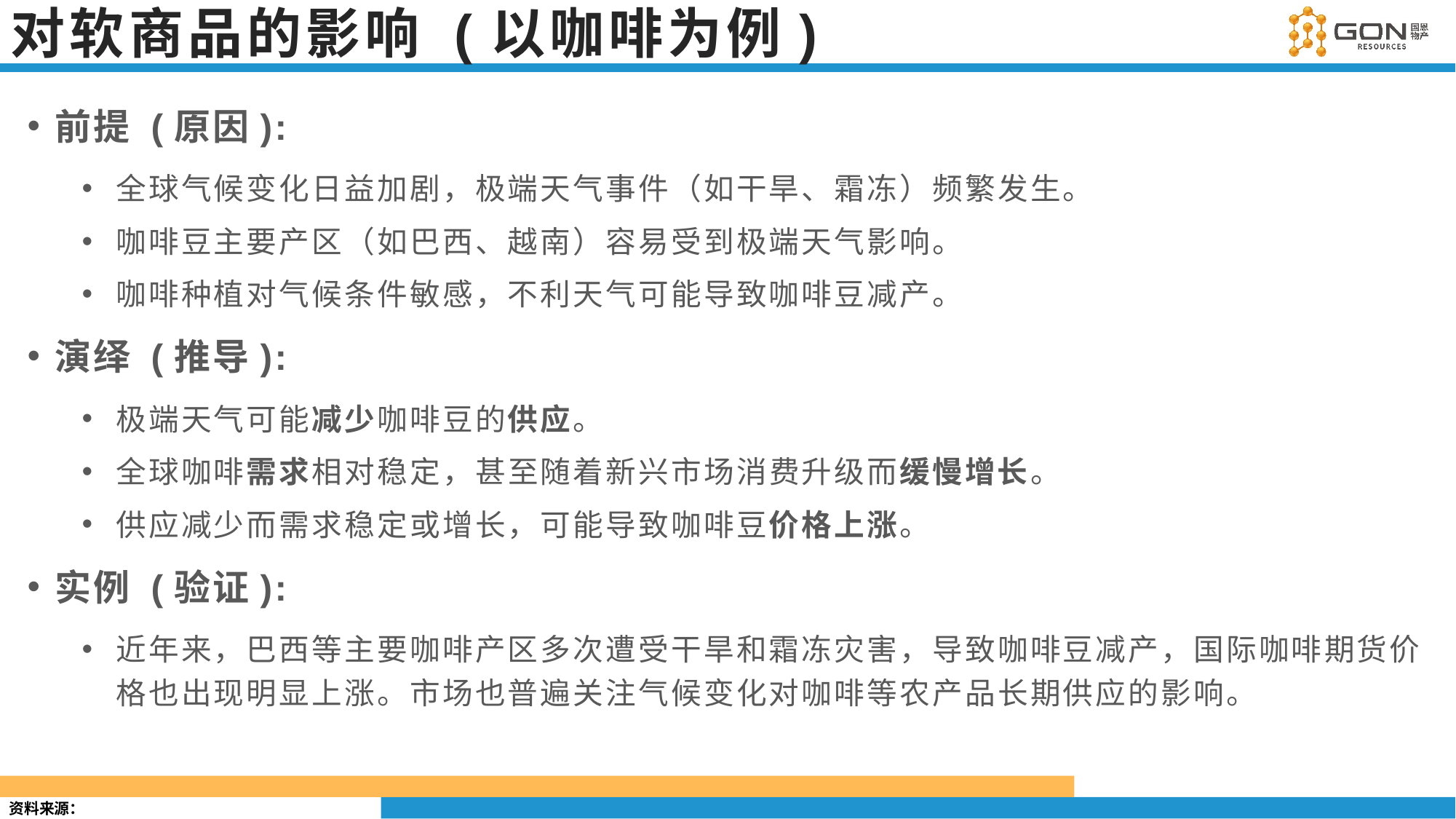

# 对软商品的影响 (以咖啡为例)
前提 (原因):
全球气候变化日益加剧，极端天气事件（如干旱、霜冻）频繁发生。
咖啡豆主要产区（如巴西、越南）容易受到极端天气影响。
咖啡种植对气候条件敏感，不利天气可能导致咖啡豆减产。
演绎 (推导):
极端天气可能减少咖啡豆的供应。
全球咖啡需求相对稳定，甚至随着新兴市场消费升级而缓慢增长。
供应减少而需求稳定或增长，可能导致咖啡豆价格上涨。
实例 (验证):
近年来，巴西等主要咖啡产区多次遭受干旱和霜冻灾害，导致咖啡豆减产，国际咖啡期货价格也出现明显上涨。市场也普遍关注气候变化对咖啡等农产品长期供应的影响。